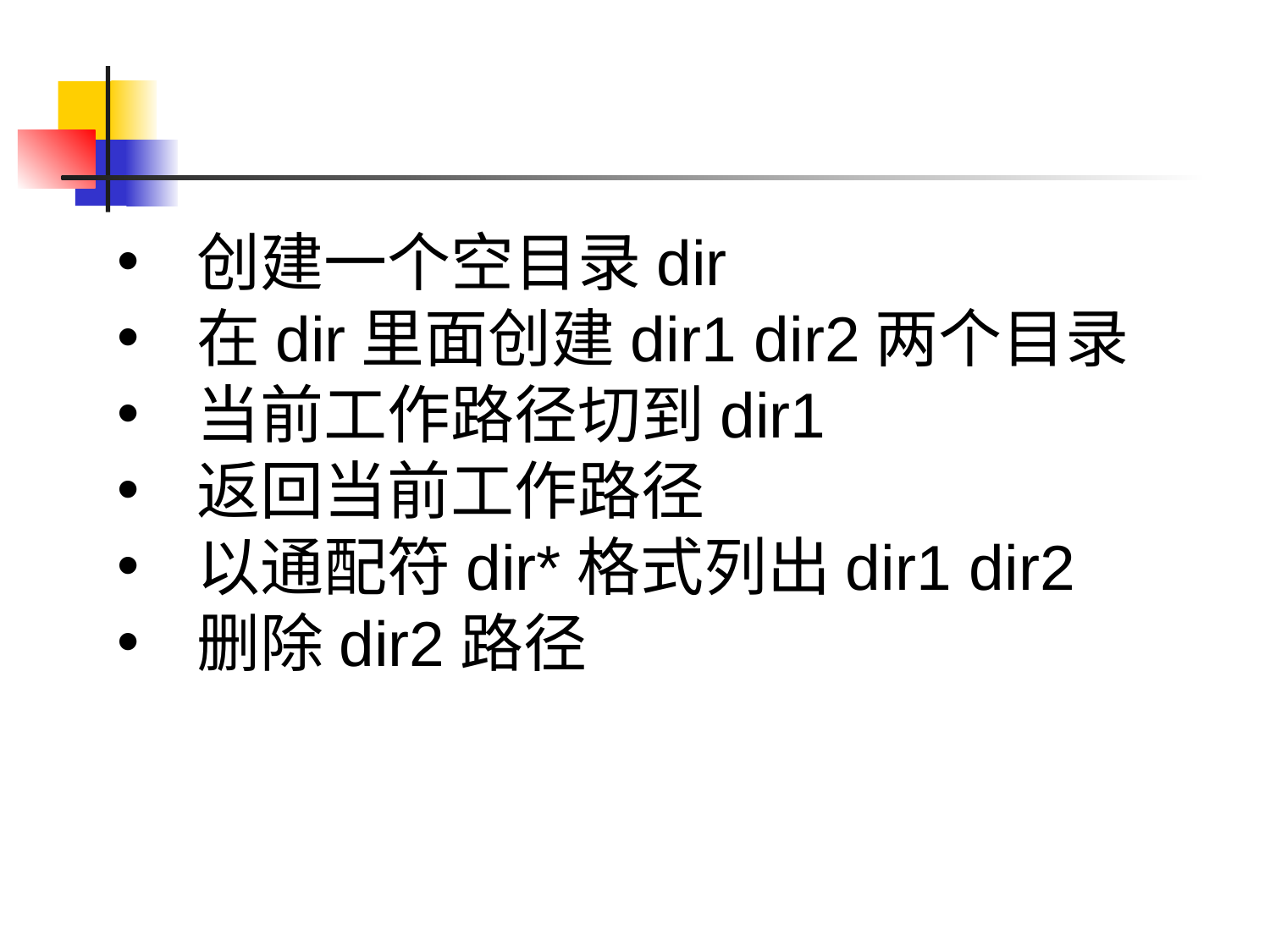

创建一个空目录dir
在dir里面创建dir1 dir2两个目录
当前工作路径切到dir1
返回当前工作路径
以通配符dir*格式列出dir1 dir2
删除dir2路径